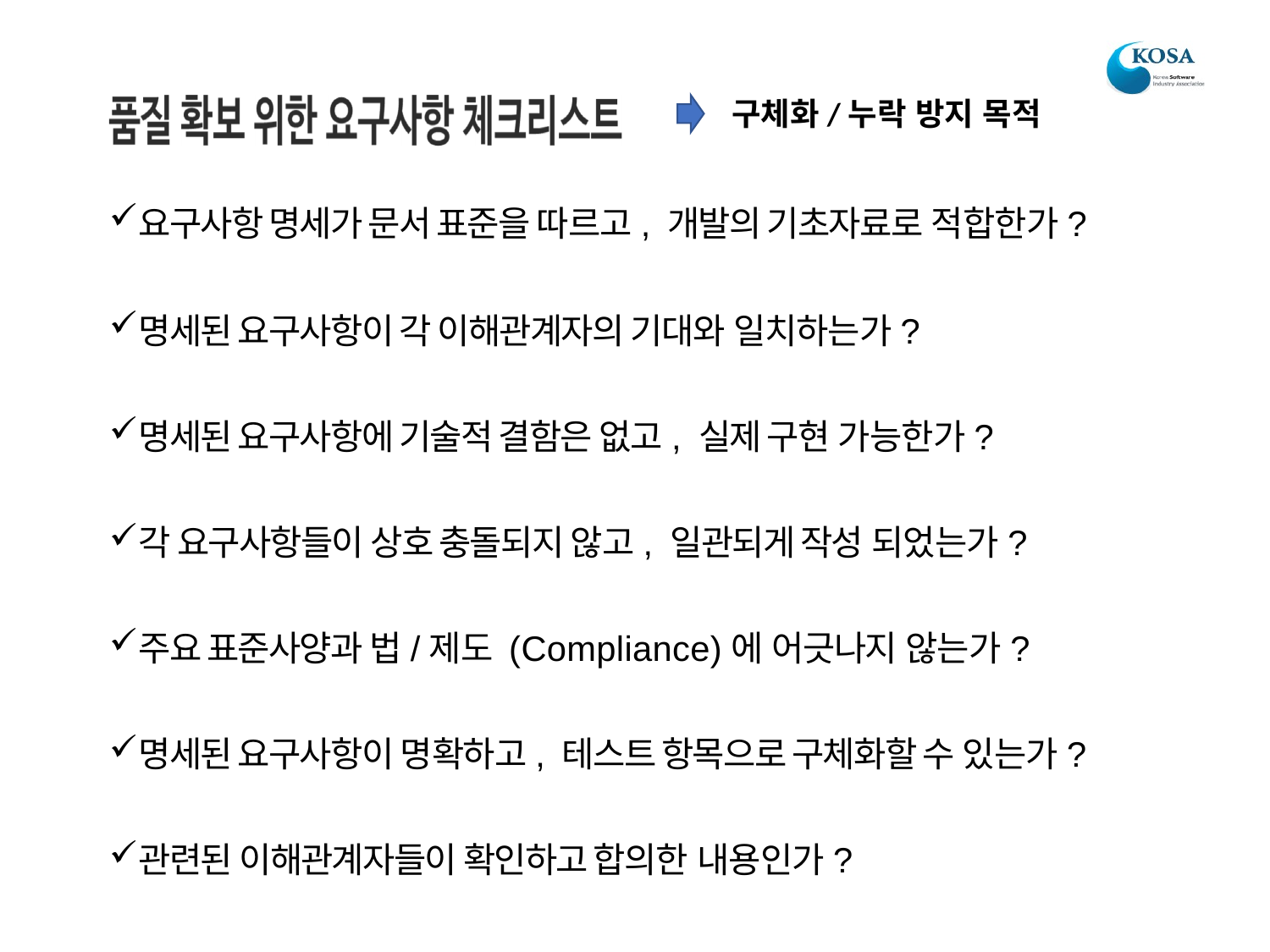

구체화/누락 방지 목적

요구사항 명세가 문서 표준을 따르고, 개발의 기초자료로 적합한가?

명세된 요구사항이 각 이해관계자의 기대와 일치하는가?

명세된 요구사항에 기술적 결함은 없고, 실제 구현 가능한가?

각 요구사항들이 상호 충돌되지 않고, 일관되게 작성 되었는가?

주요 표준사양과 법/제도 (Compliance)에 어긋나지 않는가?

명세된 요구사항이 명확하고, 테스트 항목으로 구체화할 수 있는가?

관련된 이해관계자들이 확인하고 합의한 내용인가?
| 특징 | 세부 내용 | 개발 및 품질 상호관계 |
| --- | --- | --- |
| 비가시성 | 구조가 외부로 노출되어 있지 않고, 코드에 내재됨 | 보이는 기능이 잘 동작해도, 구현에 잠정적 문 제가 있을 수 있음 |
| 복잡성 | 정형적 구조가 없어 개발과정 및 구조가 복잡함 | 문제 발생 확률을 높이고, 예측이 어려움 |
| 변경성 | 필요에 따라 수정되고 변경됨 | 변경 요소를 적절히 통제, 확인하지 않으면, 새 로운 문제가 유입됨 |